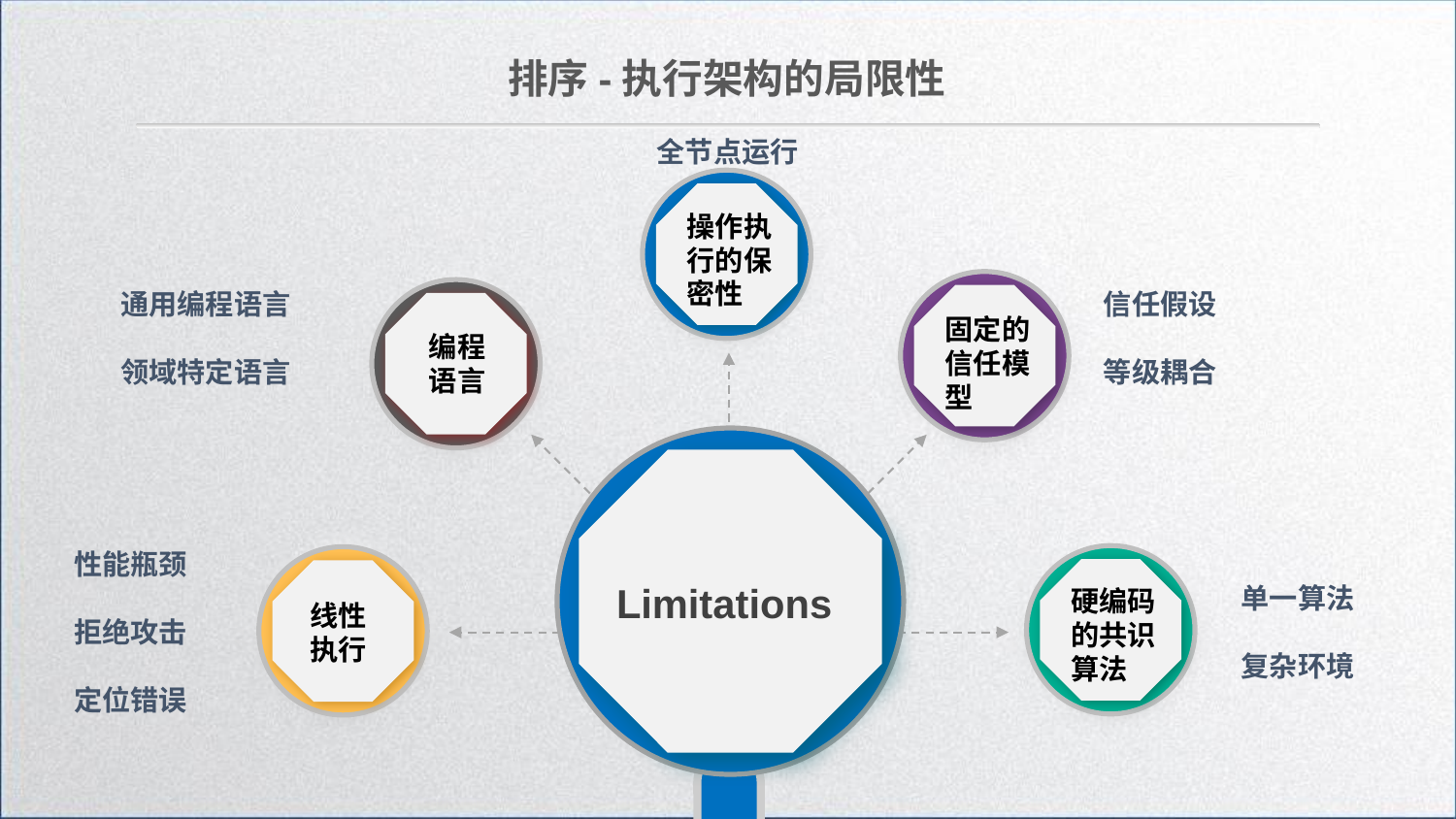

排序-执行架构的局限性
全节点运行

操作执行的保密性

通用编程语言

领域特定语言
信任假设

等级耦合
固定的信任模型
编程语言

性能瓶颈

拒绝攻击

定位错误
Limitations
单一算法

复杂环境
硬编码的共识算法
线性执行